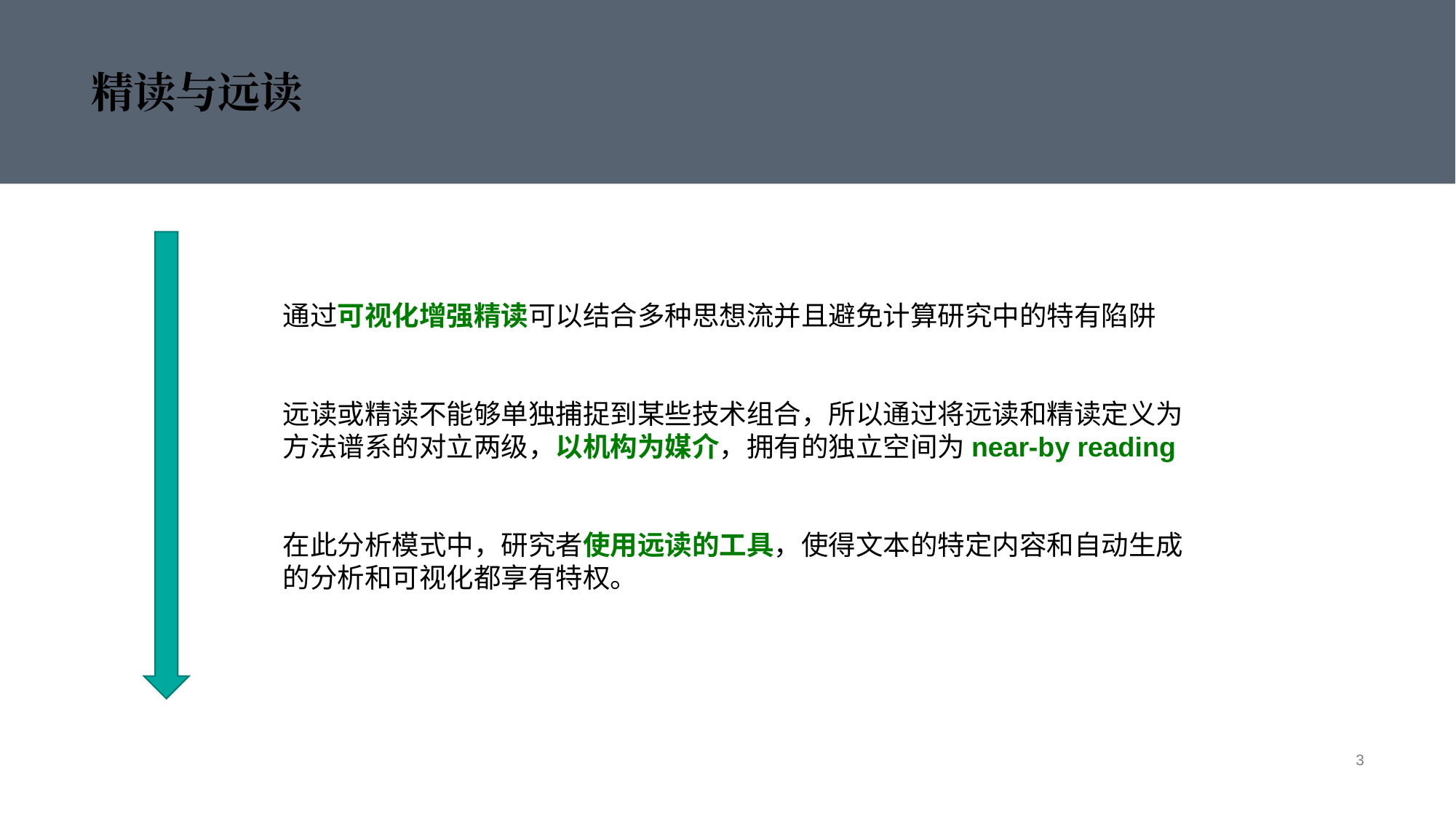

# 精读与远读
通过可视化增强精读可以结合多种思想流并且避免计算研究中的特有陷阱

远读或精读不能够单独捕捉到某些技术组合，所以通过将远读和精读定义为方法谱系的对立两级，以机构为媒介，拥有的独立空间为near-by reading

在此分析模式中，研究者使用远读的工具，使得文本的特定内容和自动生成的分析和可视化都享有特权。

3